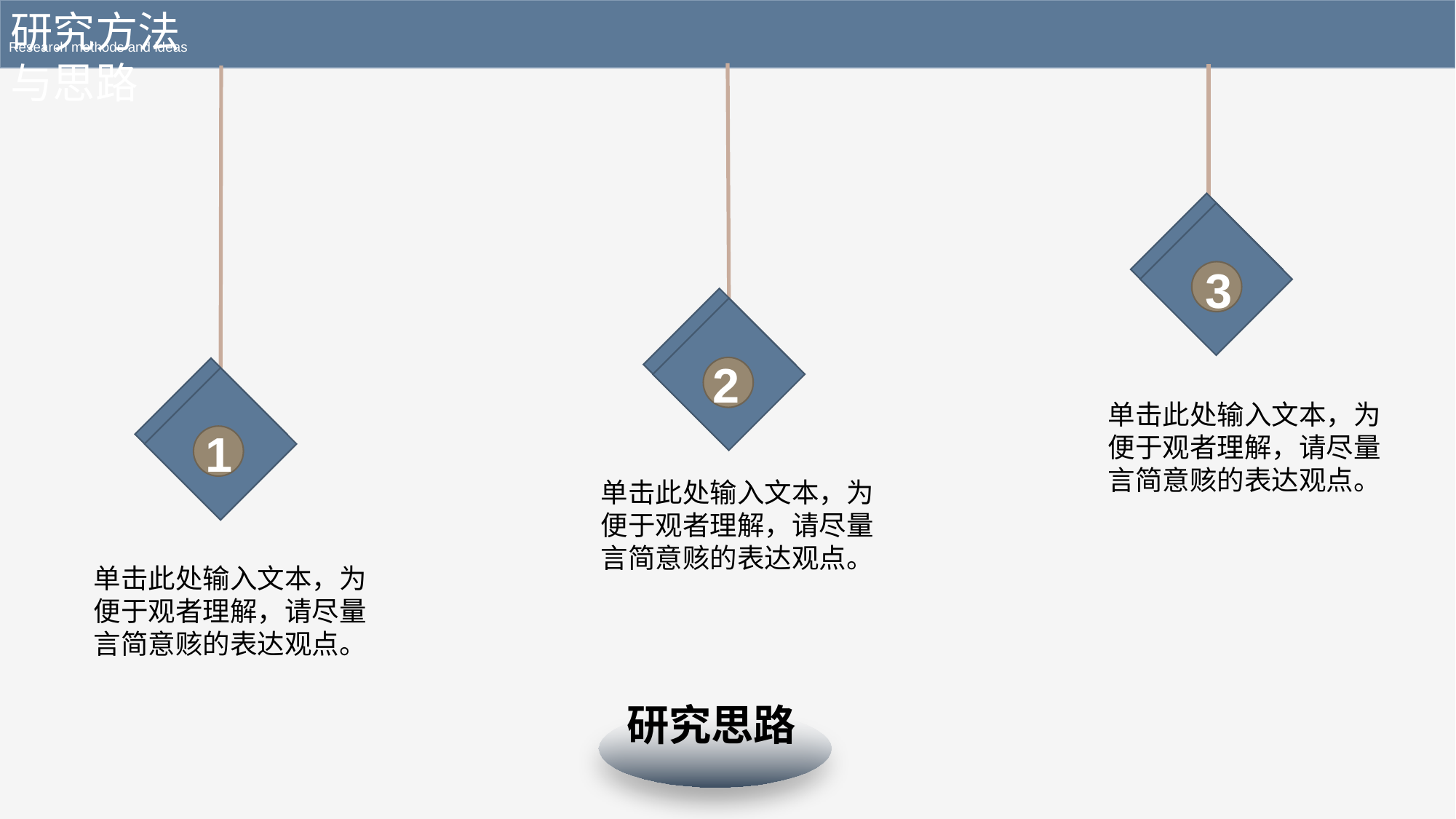

研究方法与思路
Research methods and ideas

3

2

1

单击此处输入文本，为便于观者理解，请尽量言简意赅的表达观点。
单击此处输入文本，为便于观者理解，请尽量言简意赅的表达观点。
单击此处输入文本，为便于观者理解，请尽量言简意赅的表达观点。
研究思路